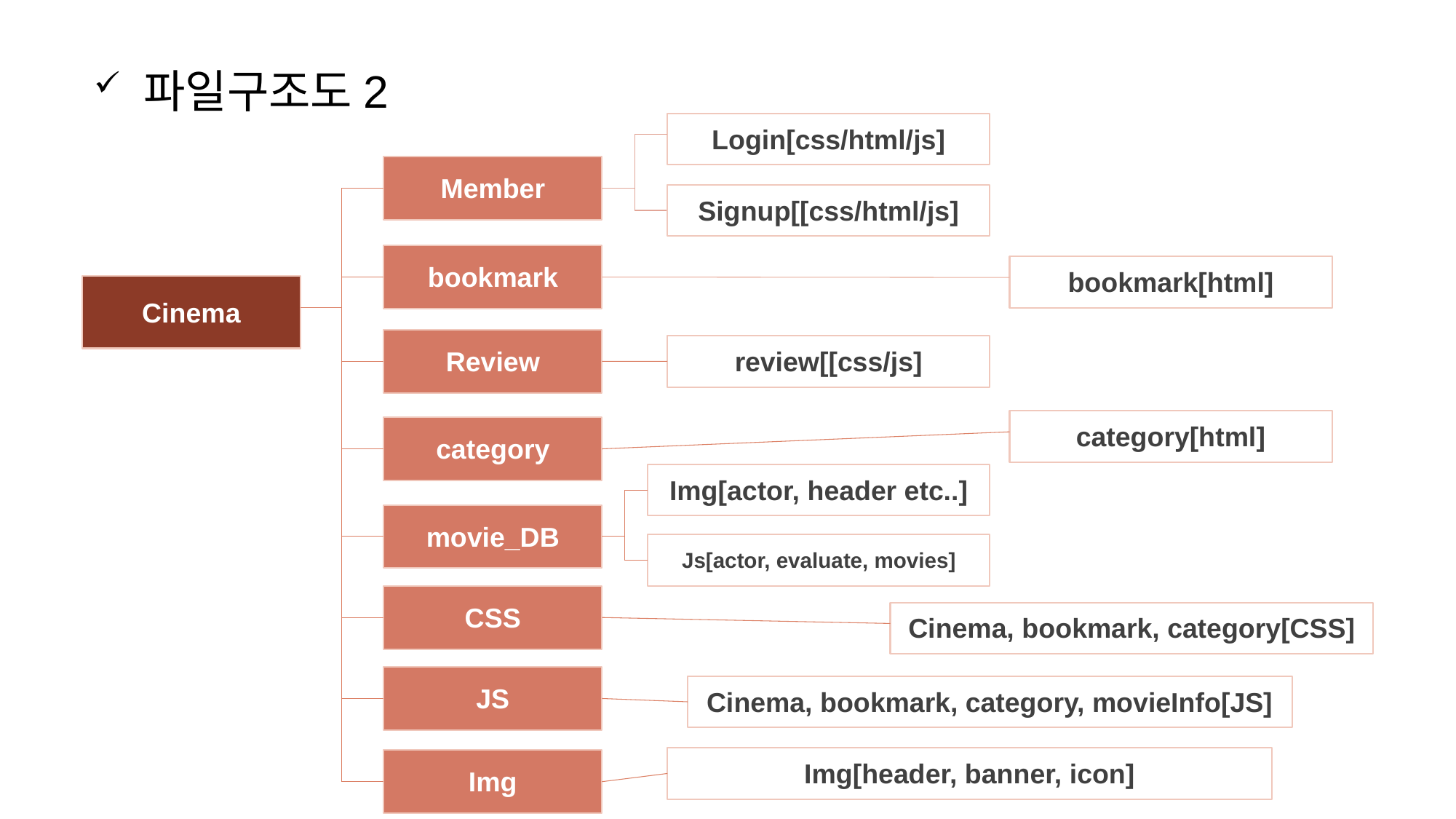

파일구조도2
Login[css/html/js]
Member
Signup[[css/html/js]
bookmark
bookmark[html]
Cinema
Review
review[[css/js]
category[html]
category
Img[actor, header etc..]
movie_DB
Js[actor, evaluate, movies]
CSS
Cinema, bookmark, category[CSS]
JS
Cinema, bookmark, category, movieInfo[JS]
Img[header, banner, icon]
Img